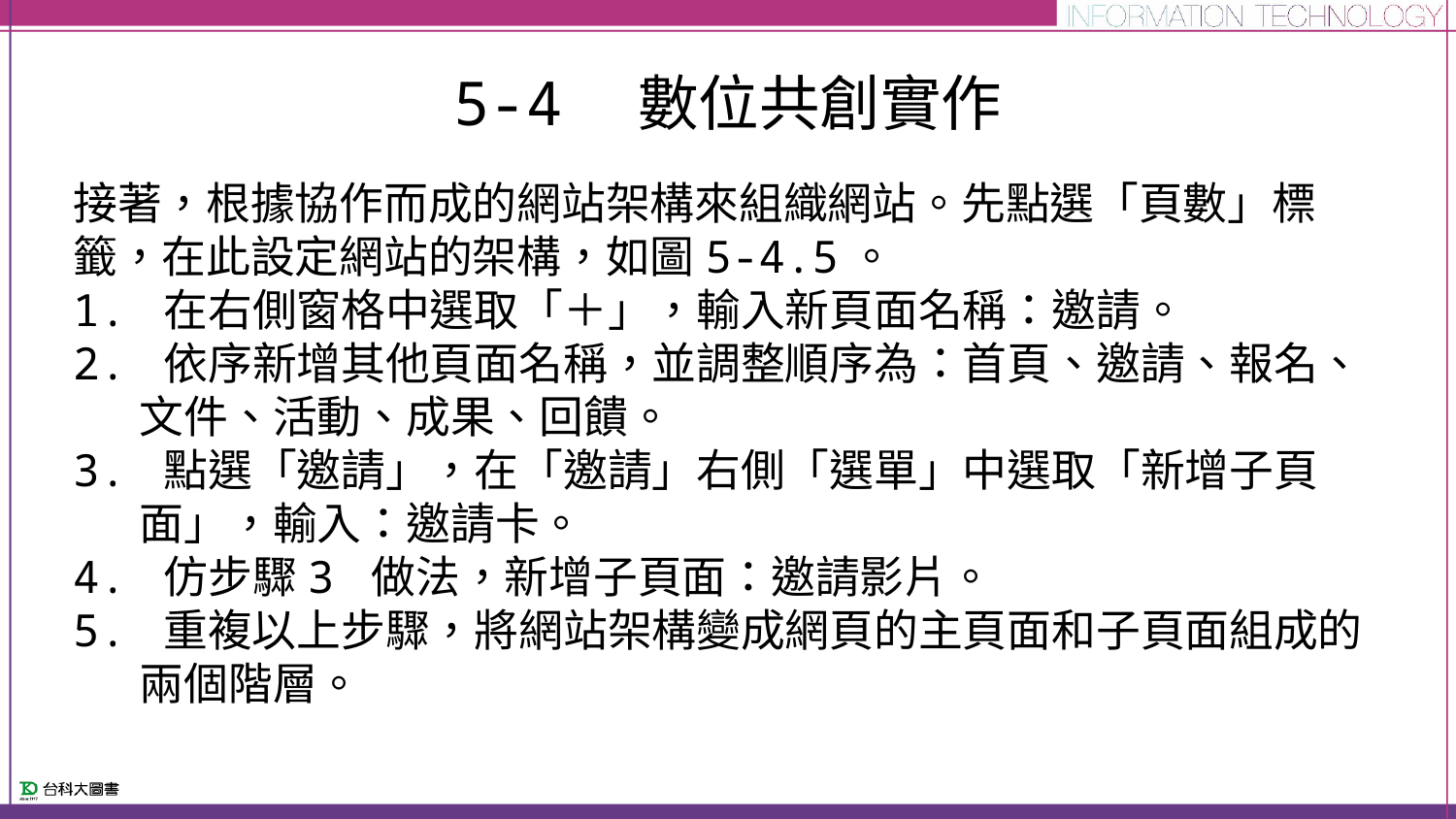

# 5-4　數位共創實作
接著，根據協作而成的網站架構來組織網站。先點選「頁數」標籤，在此設定網站的架構，如圖5-4.5。
1. 在右側窗格中選取「＋」，輸入新頁面名稱：邀請。
2. 依序新增其他頁面名稱，並調整順序為：首頁、邀請、報名、文件、活動、成果、回饋。
3. 點選「邀請」，在「邀請」右側「選單」中選取「新增子頁面」，輸入：邀請卡。
4. 仿步驟3 做法，新增子頁面：邀請影片。
5. 重複以上步驟，將網站架構變成網頁的主頁面和子頁面組成的兩個階層。